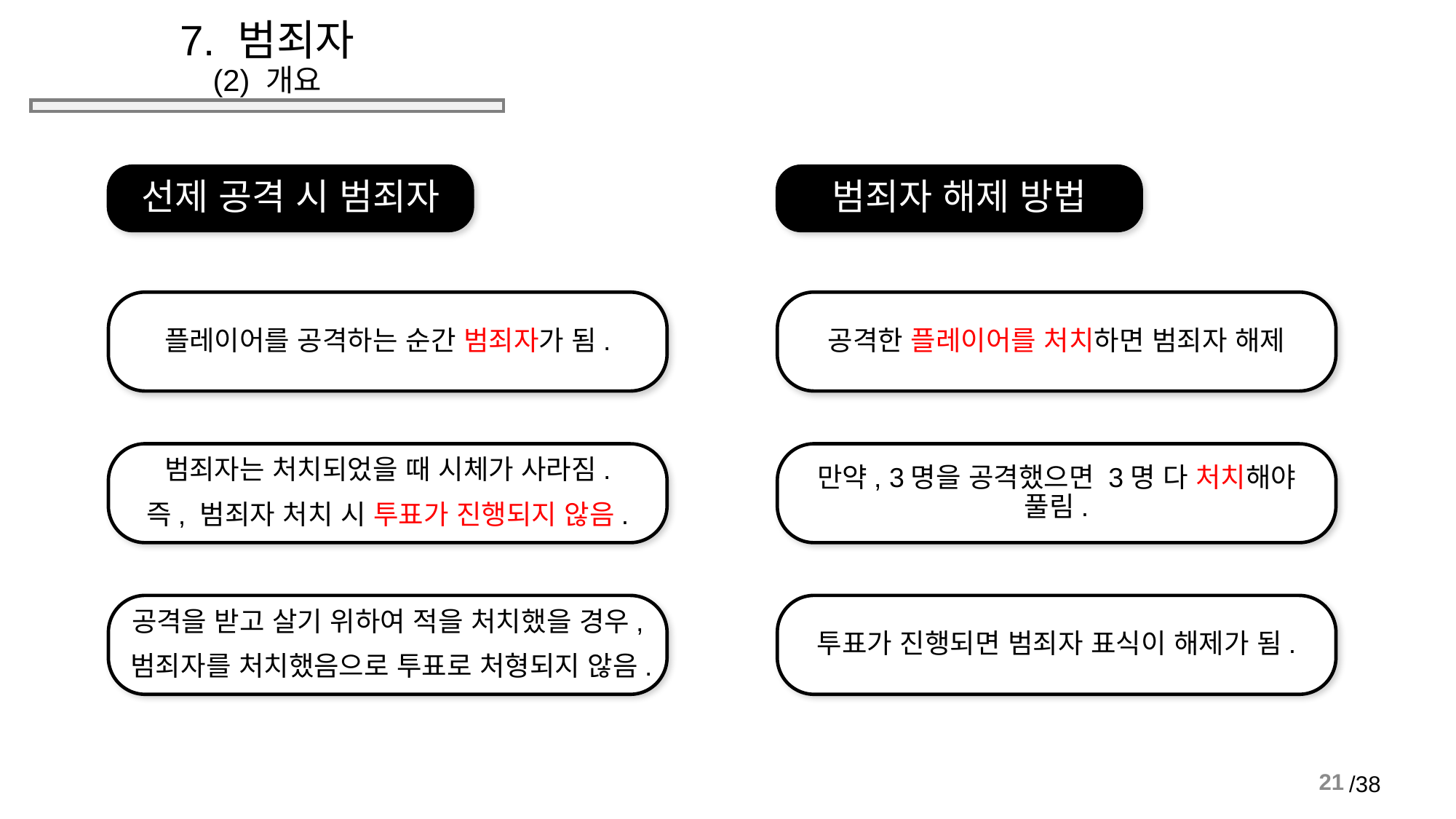

# 7. 범죄자 (2) 개요
선제 공격 시 범죄자
범죄자 해제 방법
공격한 플레이어를 처치하면 범죄자 해제
플레이어를 공격하는 순간 범죄자가 됨.
만약, 3명을 공격했으면 3명 다 처치해야 풀림.
범죄자는 처치되었을 때 시체가 사라짐.
즉, 범죄자 처치 시 투표가 진행되지 않음.
공격을 받고 살기 위하여 적을 처치했을 경우,
범죄자를 처치했음으로 투표로 처형되지 않음.
투표가 진행되면 범죄자 표식이 해제가 됨.
21